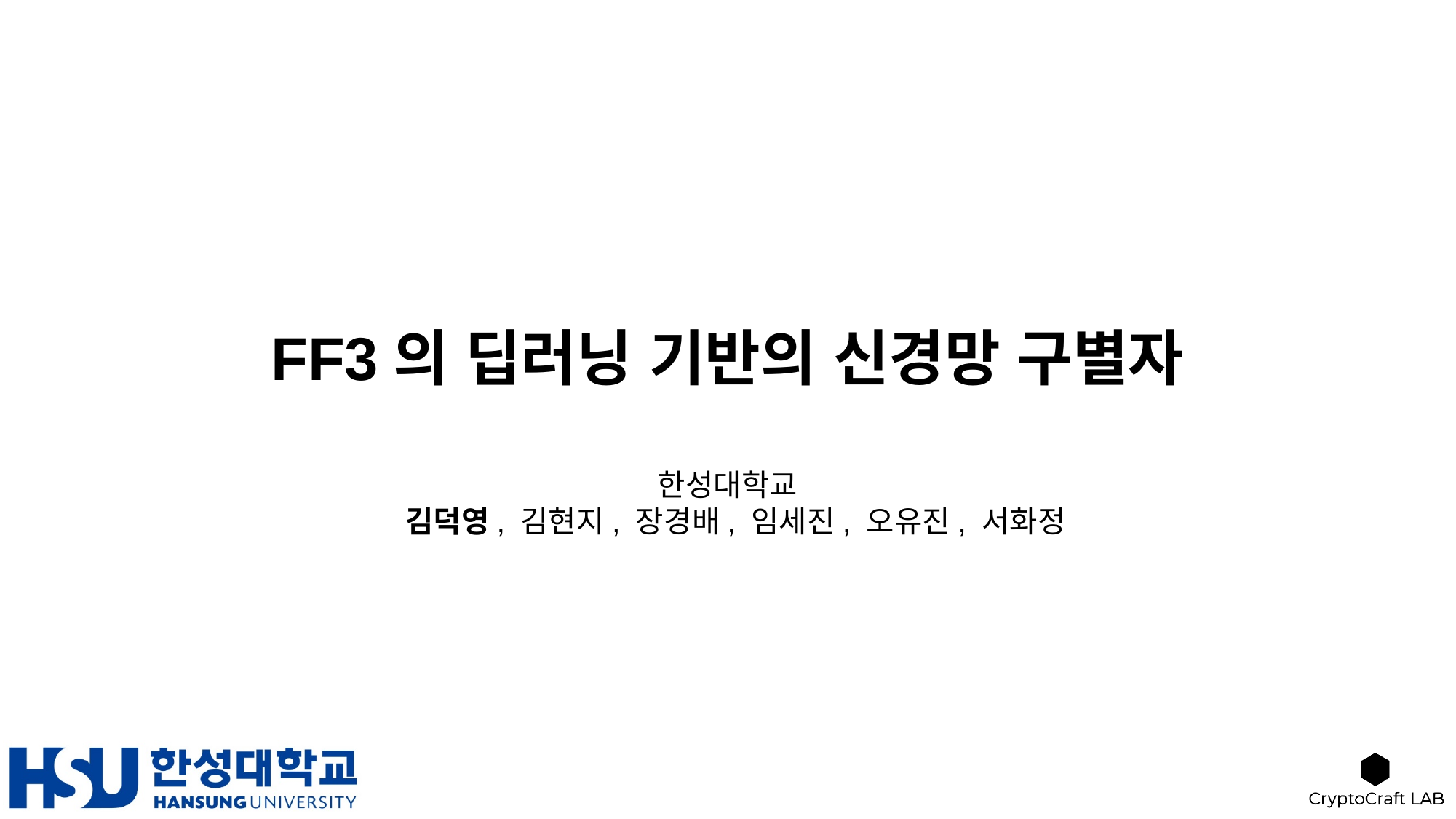

FF3의 딥러닝 기반의 신경망 구별자

한성대학교
 김덕영, 김현지, 장경배, 임세진, 오유진, 서화정